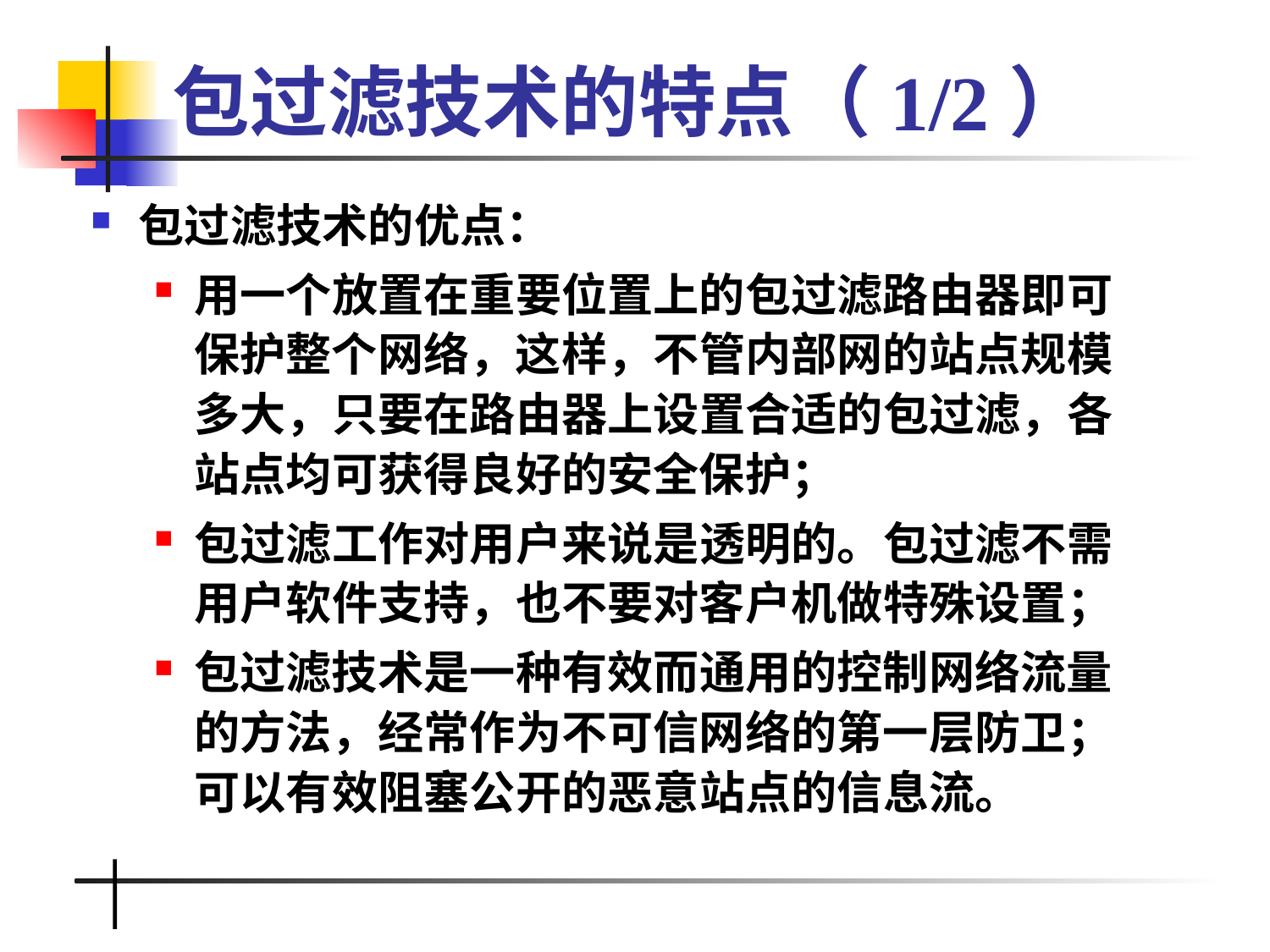

# 包过滤技术的特点（1/2）
包过滤技术的优点：
用一个放置在重要位置上的包过滤路由器即可保护整个网络，这样，不管内部网的站点规模多大，只要在路由器上设置合适的包过滤，各站点均可获得良好的安全保护；
包过滤工作对用户来说是透明的。包过滤不需用户软件支持，也不要对客户机做特殊设置；
包过滤技术是一种有效而通用的控制网络流量的方法，经常作为不可信网络的第一层防卫；可以有效阻塞公开的恶意站点的信息流。